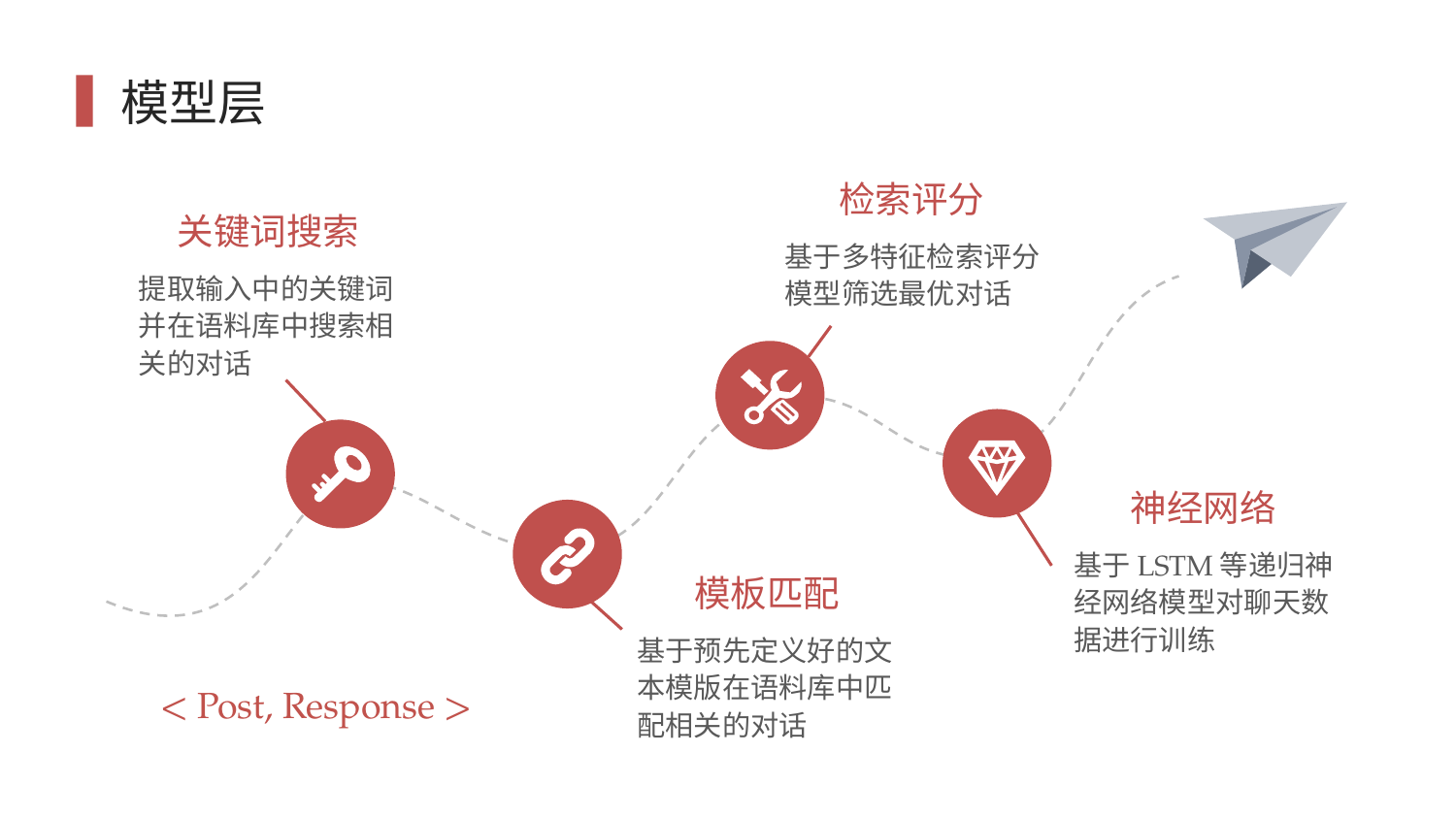

# 模型层

检索评分

关键词搜索
基于多特征检索评分模型筛选最优对话
提取输入中的关键词并在语料库中搜索相关的对话

神经网络

基于LSTM等递归神经网络模型对聊天数据进行训练
模板匹配
基于预先定义好的文本模版在语料库中匹配相关的对话
< Post, Response >